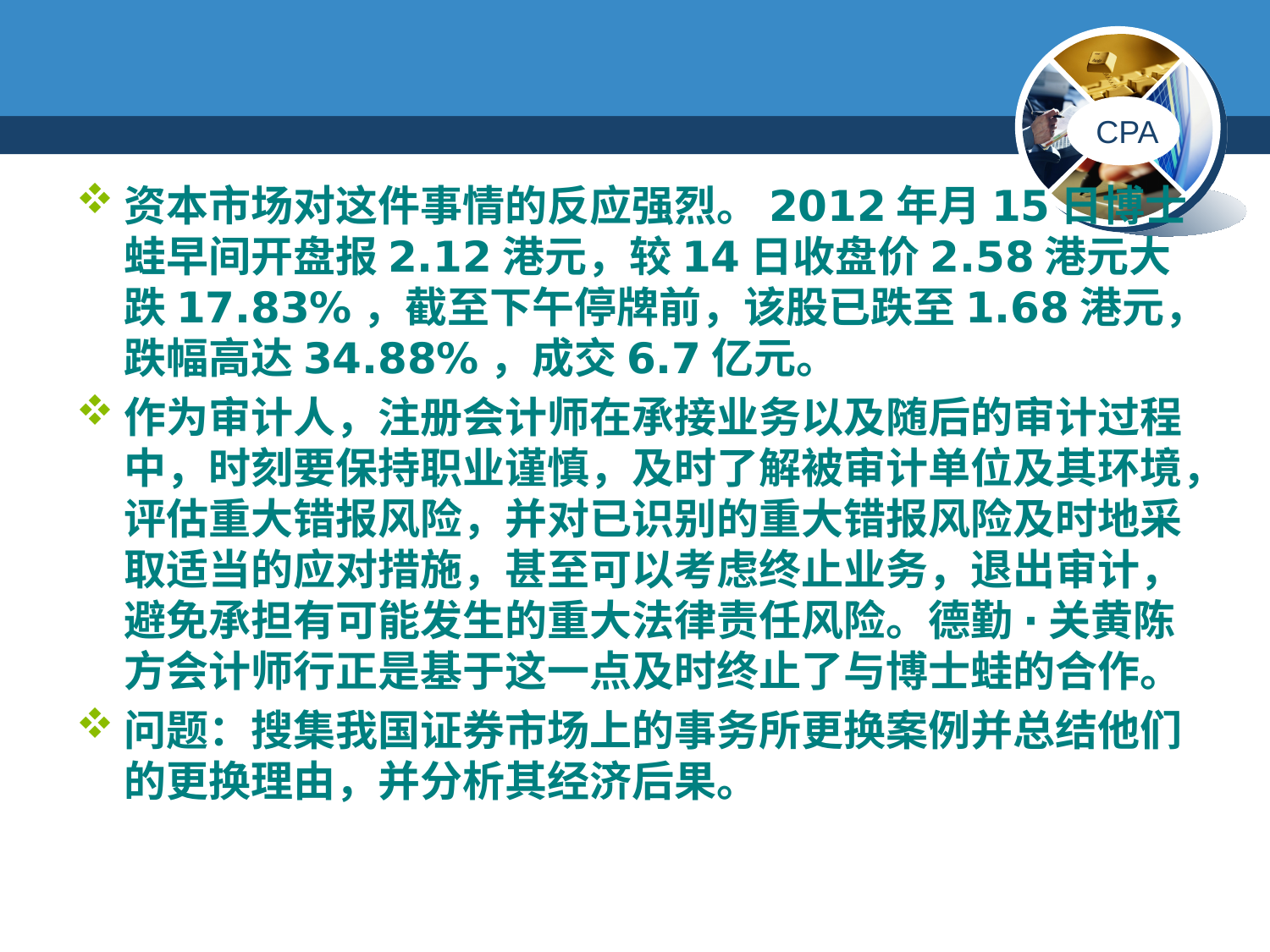

#
资本市场对这件事情的反应强烈。2012年月15日博士蛙早间开盘报2.12港元，较14日收盘价2.58港元大跌17.83%，截至下午停牌前，该股已跌至1.68港元，跌幅高达34.88%，成交6.7亿元。
作为审计人，注册会计师在承接业务以及随后的审计过程中，时刻要保持职业谨慎，及时了解被审计单位及其环境，评估重大错报风险，并对已识别的重大错报风险及时地采取适当的应对措施，甚至可以考虑终止业务，退出审计，避免承担有可能发生的重大法律责任风险。德勤·关黄陈方会计师行正是基于这一点及时终止了与博士蛙的合作。
问题：搜集我国证券市场上的事务所更换案例并总结他们的更换理由，并分析其经济后果。